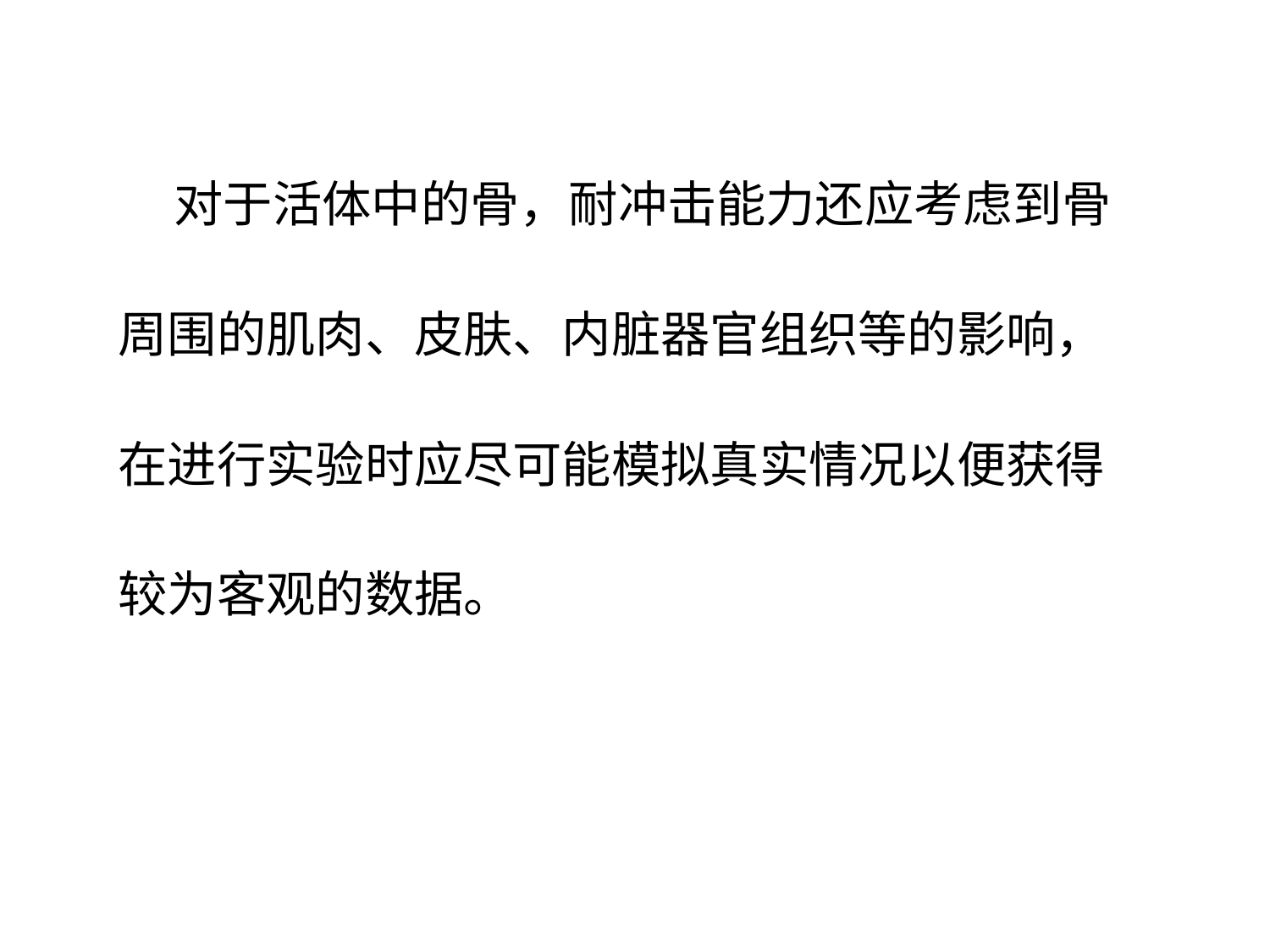

对于活体中的骨，耐冲击能力还应考虑到骨周围的肌肉、皮肤、内脏器官组织等的影响，在进行实验时应尽可能模拟真实情况以便获得较为客观的数据。